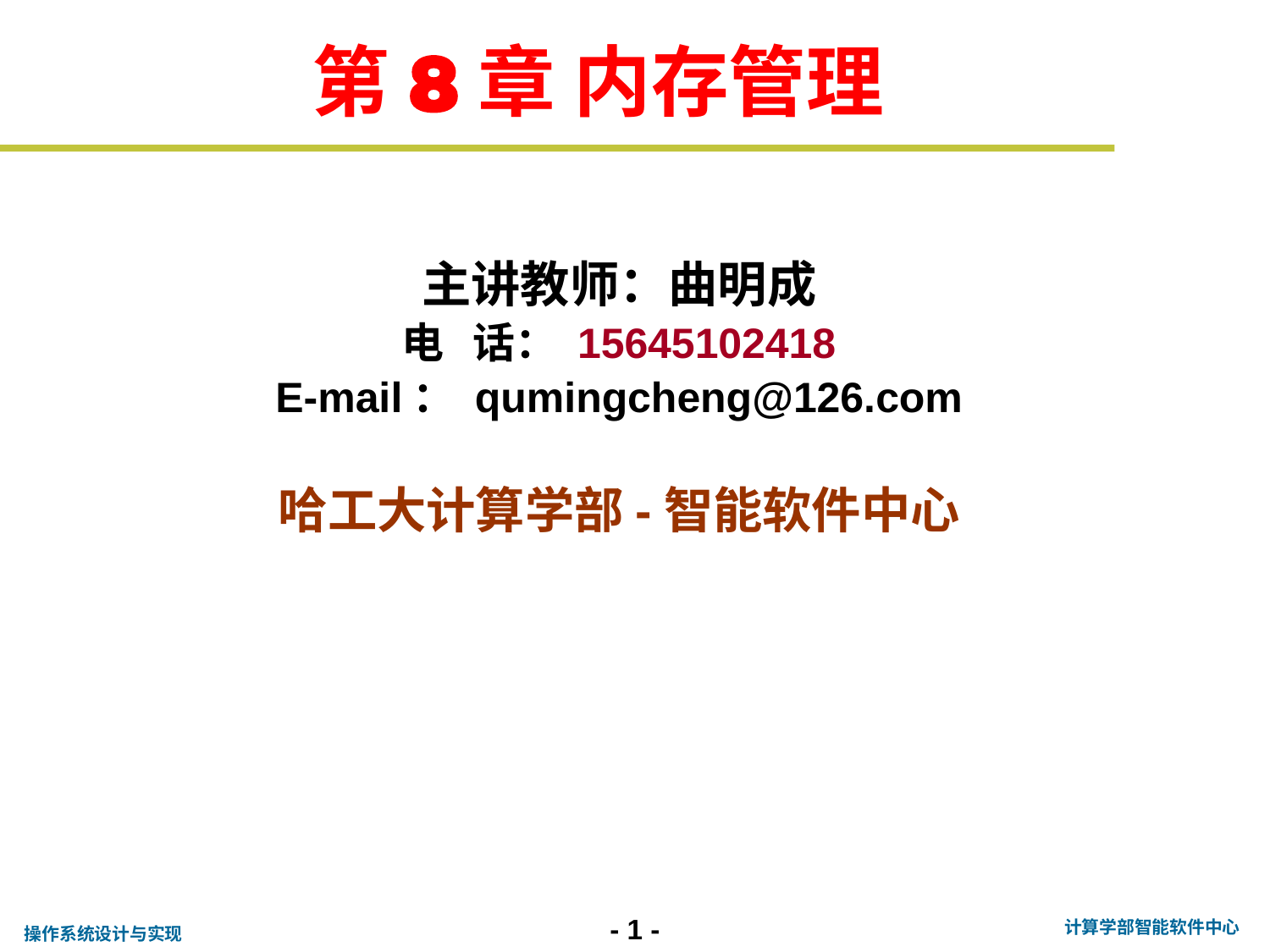

第8章 内存管理
主讲教师：曲明成
电   话： 15645102418
E-mail： qumingcheng@126.com

哈工大计算学部-智能软件中心